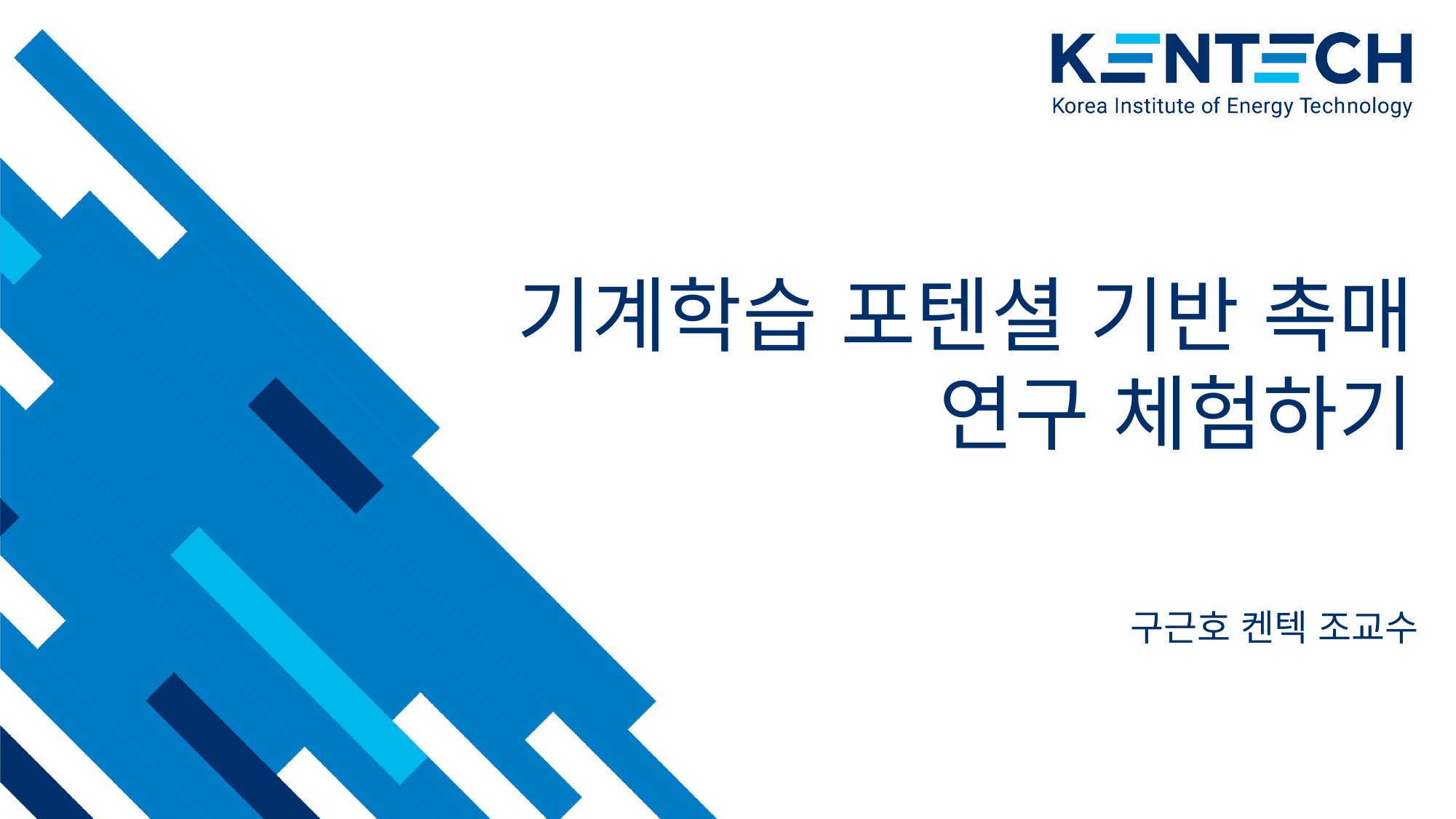

# 기계학습 포텐셜 기반 촉매 연구 체험하기
구근호 켄텍 조교수